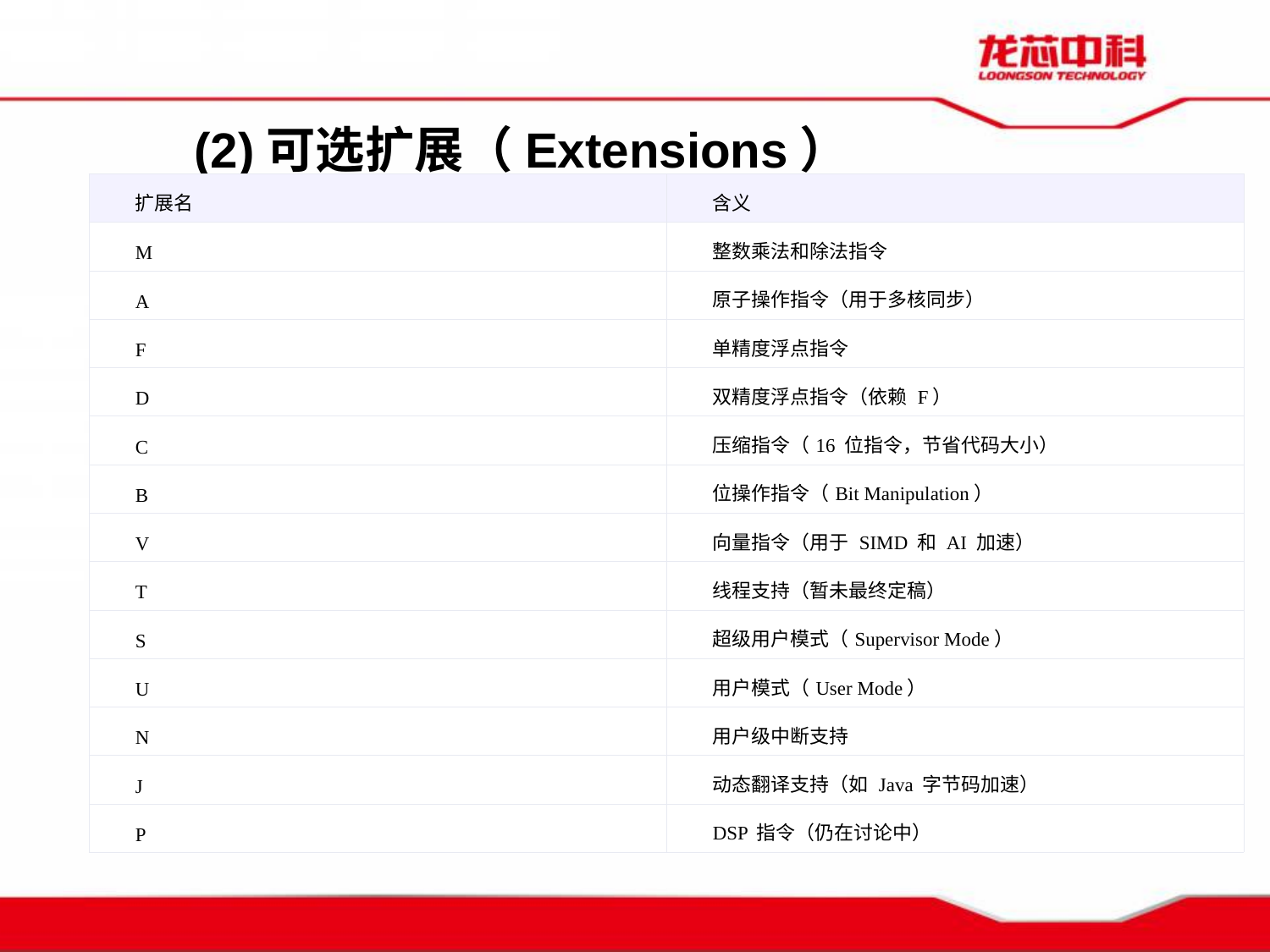

(2)可选扩展（Extensions）

| 扩展名 | 含义 |
| --- | --- |
| M | 整数乘法和除法指令 |
| A | 原子操作指令（用于多核同步） |
| F | 单精度浮点指令 |
| D | 双精度浮点指令（依赖 F） |
| C | 压缩指令（16 位指令，节省代码大小） |
| B | 位操作指令（Bit Manipulation） |
| V | 向量指令（用于 SIMD 和 AI 加速） |
| T | 线程支持（暂未最终定稿） |
| S | 超级用户模式（Supervisor Mode） |
| U | 用户模式（User Mode） |
| N | 用户级中断支持 |
| J | 动态翻译支持（如 Java 字节码加速） |
| P | DSP 指令（仍在讨论中） |